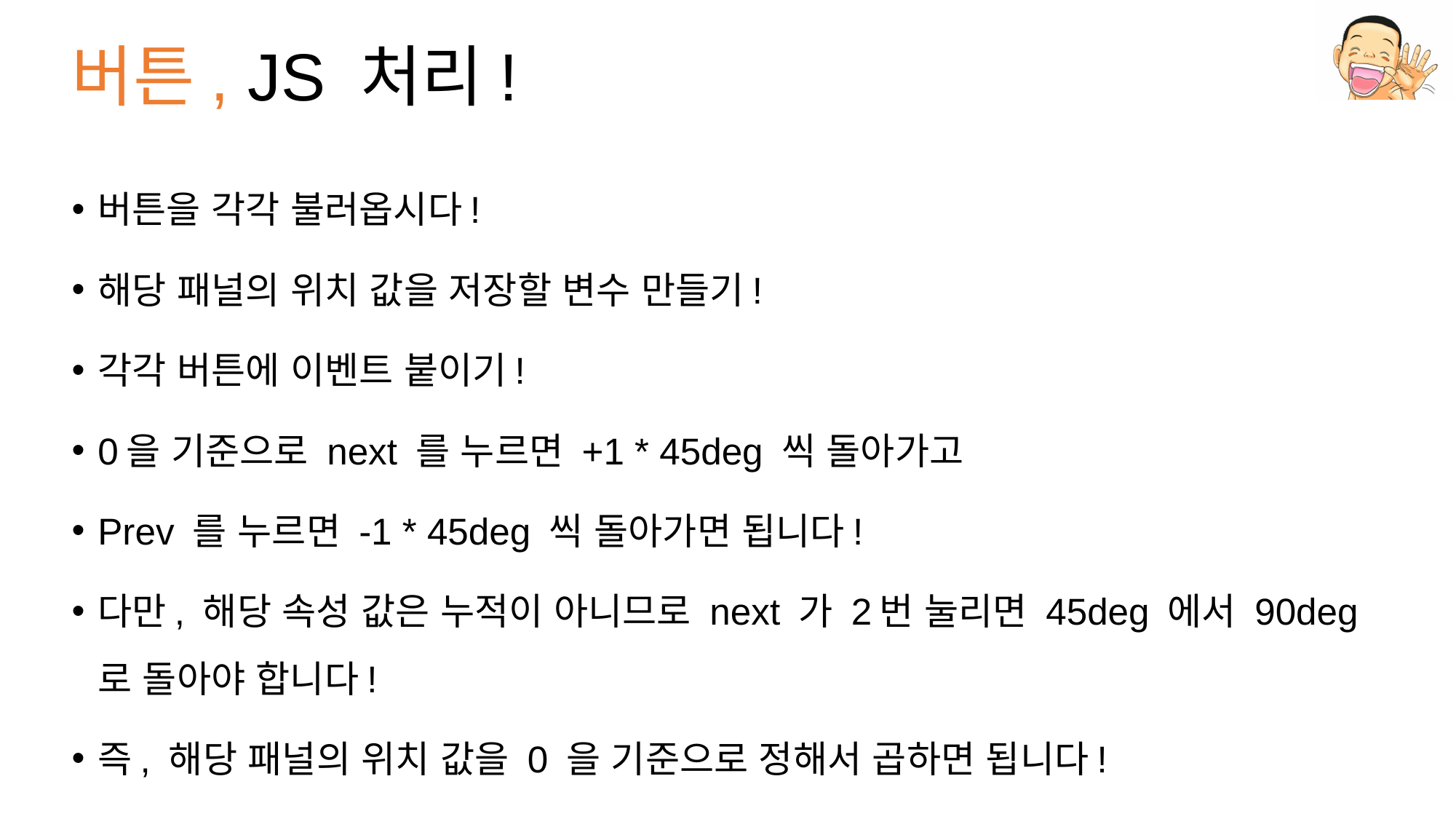

# 버튼, JS 처리!
버튼을 각각 불러옵시다!
해당 패널의 위치 값을 저장할 변수 만들기!
각각 버튼에 이벤트 붙이기!
0을 기준으로 next 를 누르면 +1 * 45deg 씩 돌아가고
Prev 를 누르면 -1 * 45deg 씩 돌아가면 됩니다!
다만, 해당 속성 값은 누적이 아니므로 next 가 2번 눌리면 45deg 에서 90deg 로 돌아야 합니다!
즉, 해당 패널의 위치 값을 0 을 기준으로 정해서 곱하면 됩니다!